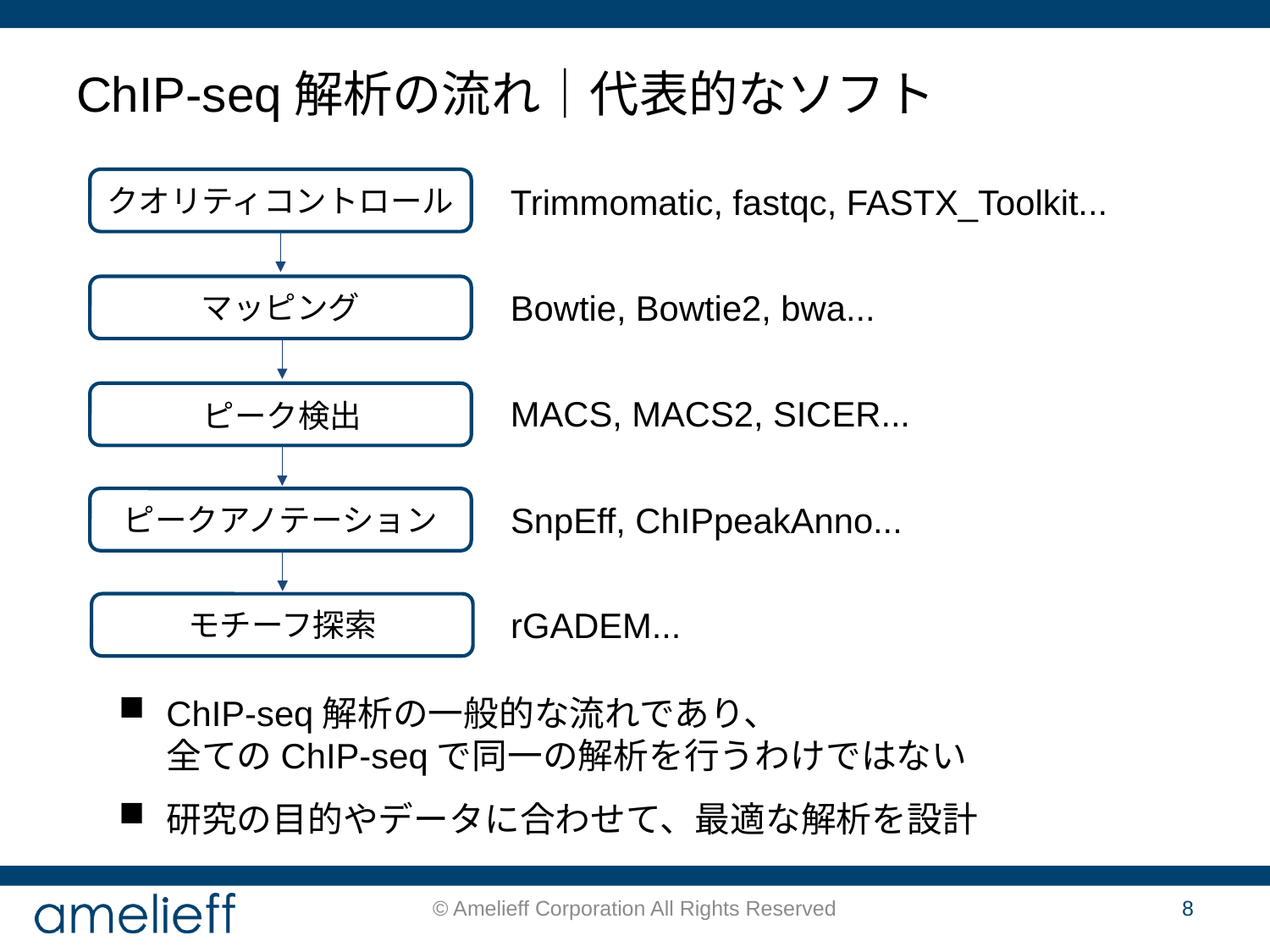

# ChIP-seq解析の流れ｜代表的なソフト

クオリティコントロール

マッピング

ピーク検出

ピークアノテーション

モチーフ探索
Trimmomatic, fastqc, FASTX_Toolkit...
Bowtie, Bowtie2, bwa...
MACS, MACS2, SICER...
SnpEff, ChIPpeakAnno...
rGADEM...
ChIP-seq解析の一般的な流れであり、
全てのChIP-seqで同一の解析を行うわけではない
研究の目的やデータに合わせて、最適な解析を設計
© Amelieff Corporation All Rights Reserved
8